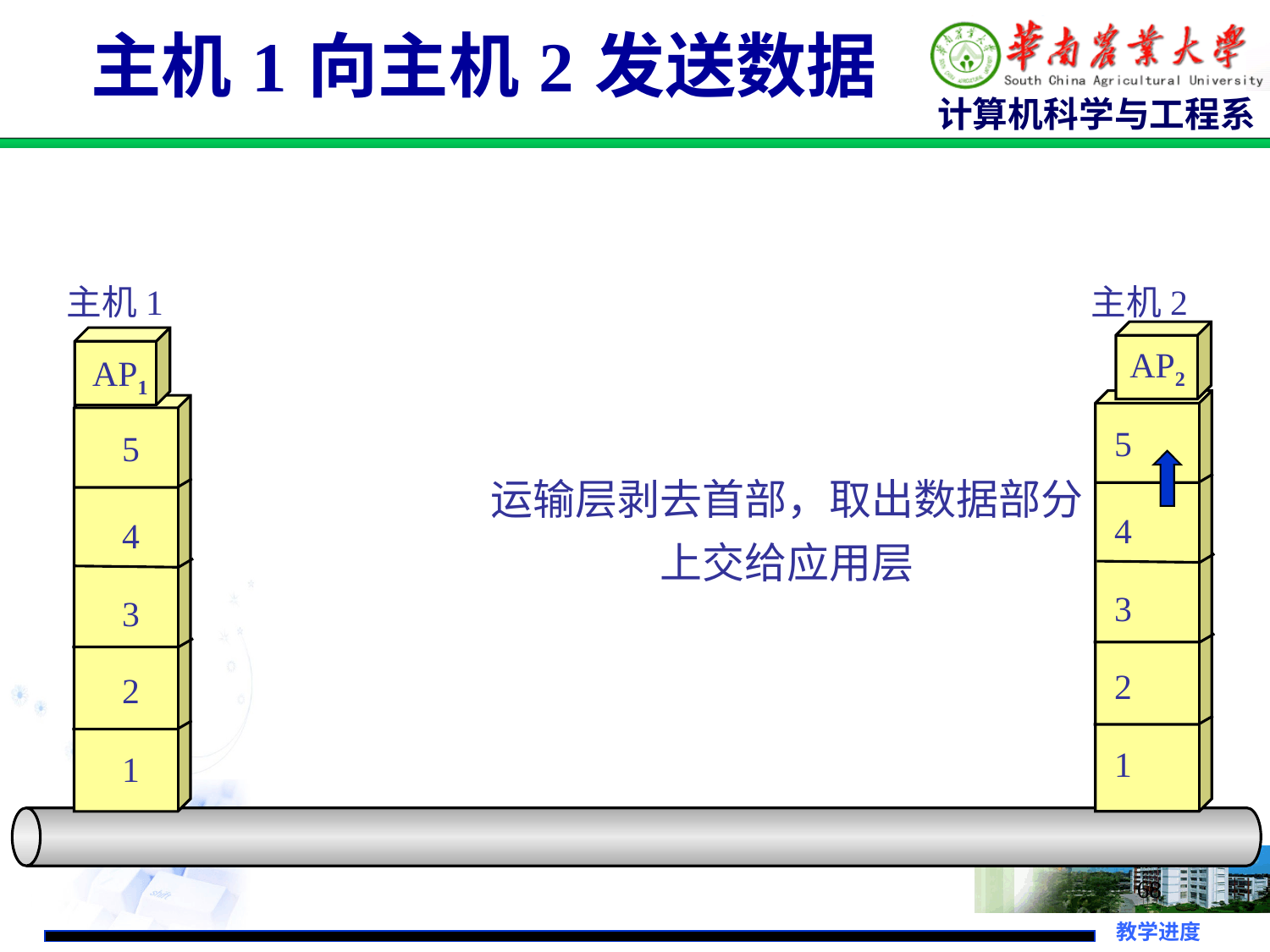

# 主机 1 向主机 2 发送数据

主机 1
主机 2

AP2
AP1

5
5

运输层剥去首部，取出数据部分
上交给应用层

4
4

3
3

2
2

1
1
68